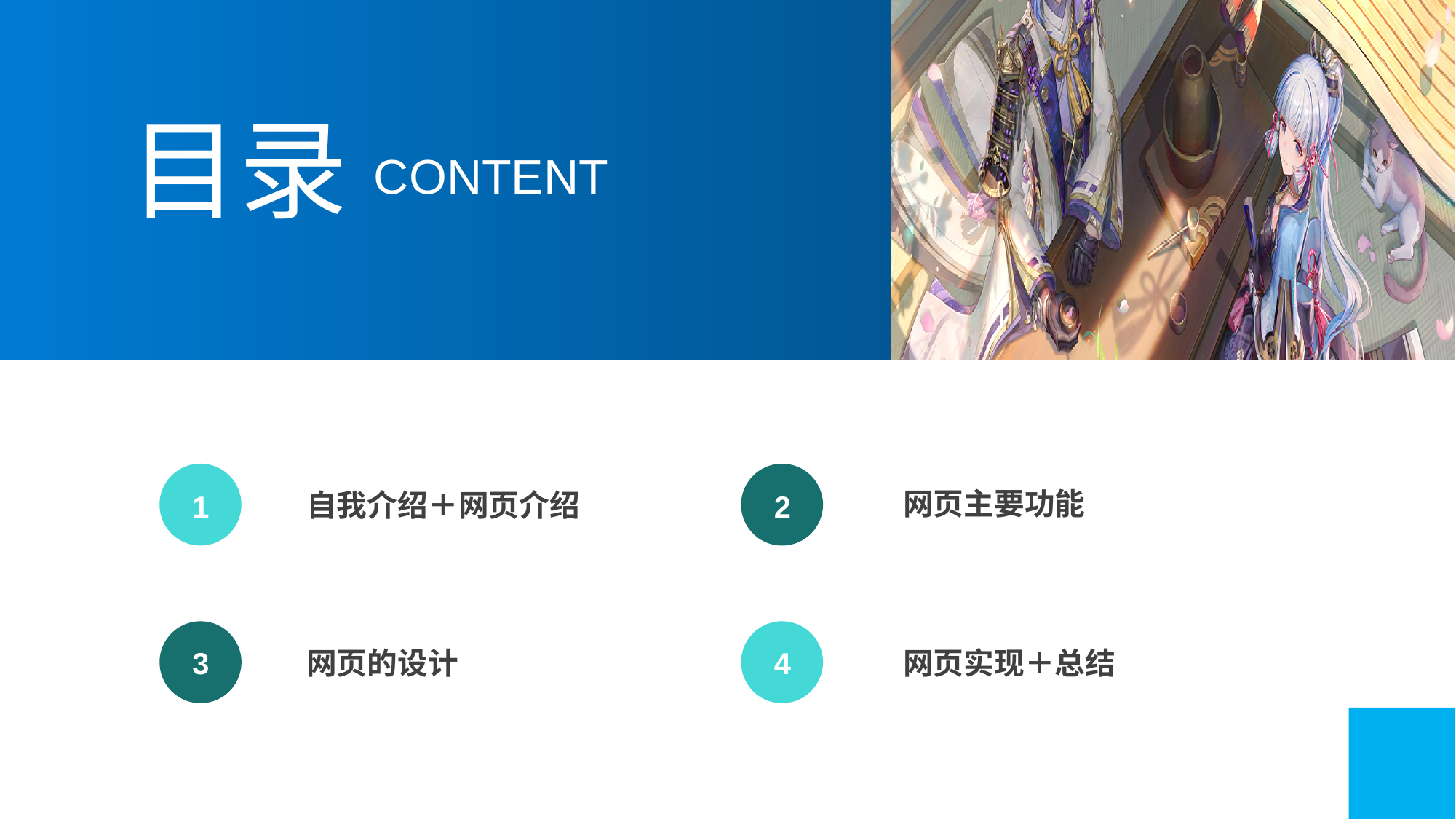

目录
CONTENT

网页主要功能
自我介绍＋网页介绍
1
2

3
4
网页的设计
网页实现＋总结